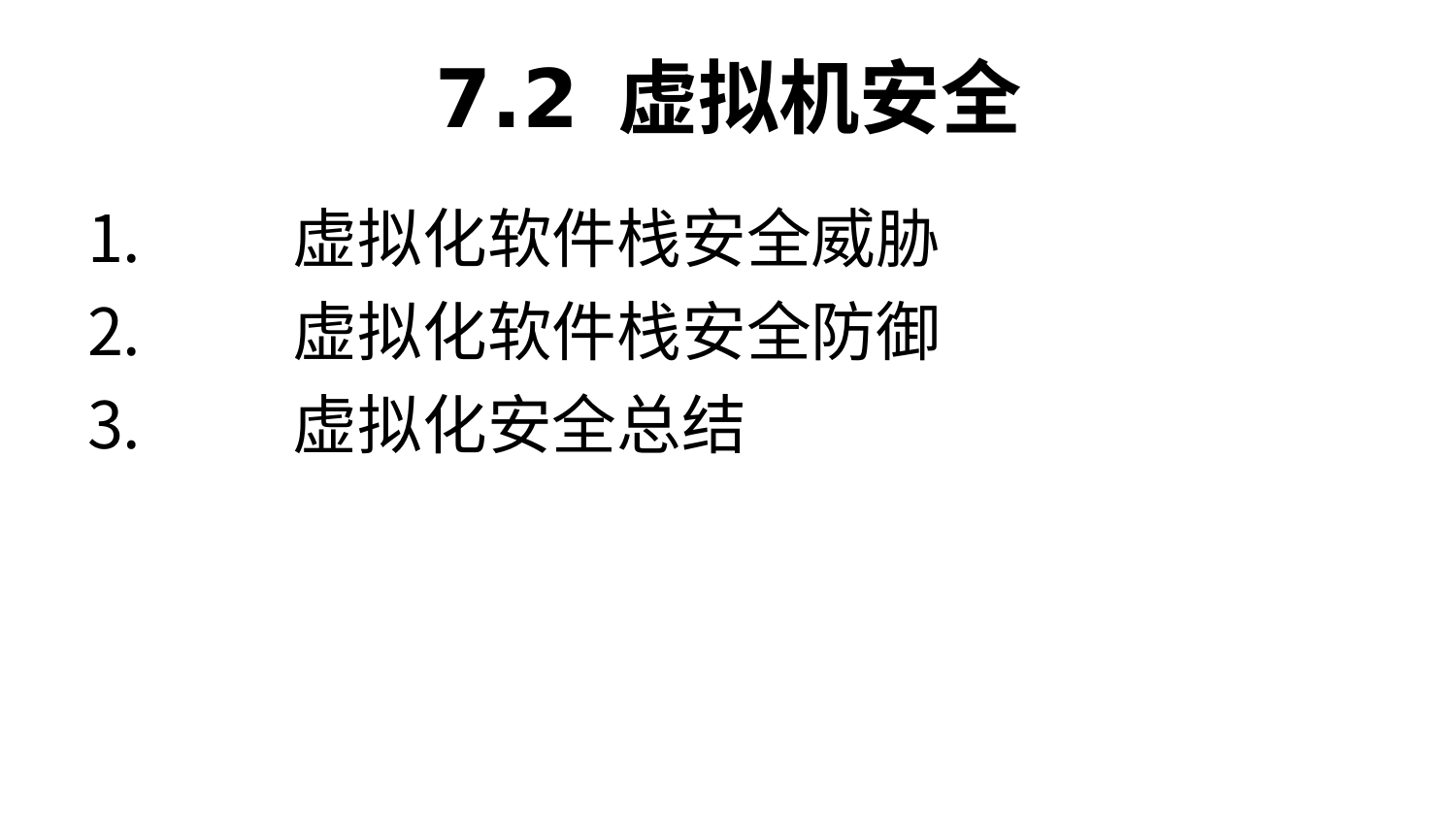

# 7.2	虚拟机安全
虚拟化软件栈安全威胁
虚拟化软件栈安全防御
虚拟化安全总结